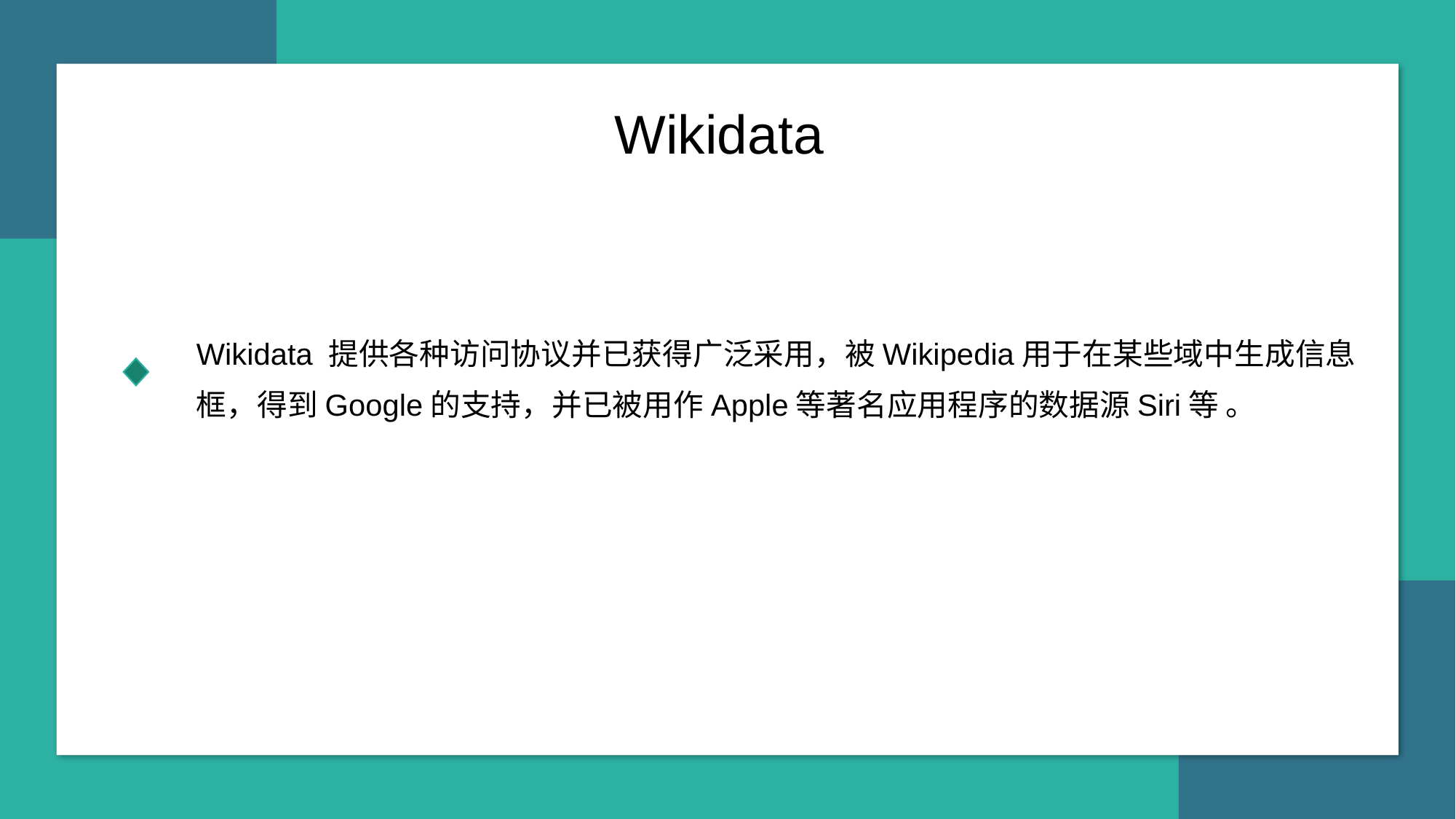

Wikidata
Wikidata 提供各种访问协议并已获得广泛采用，被Wikipedia用于在某些域中生成信息框，得到Google的支持，并已被用作Apple等著名应用程序的数据源Siri等 。